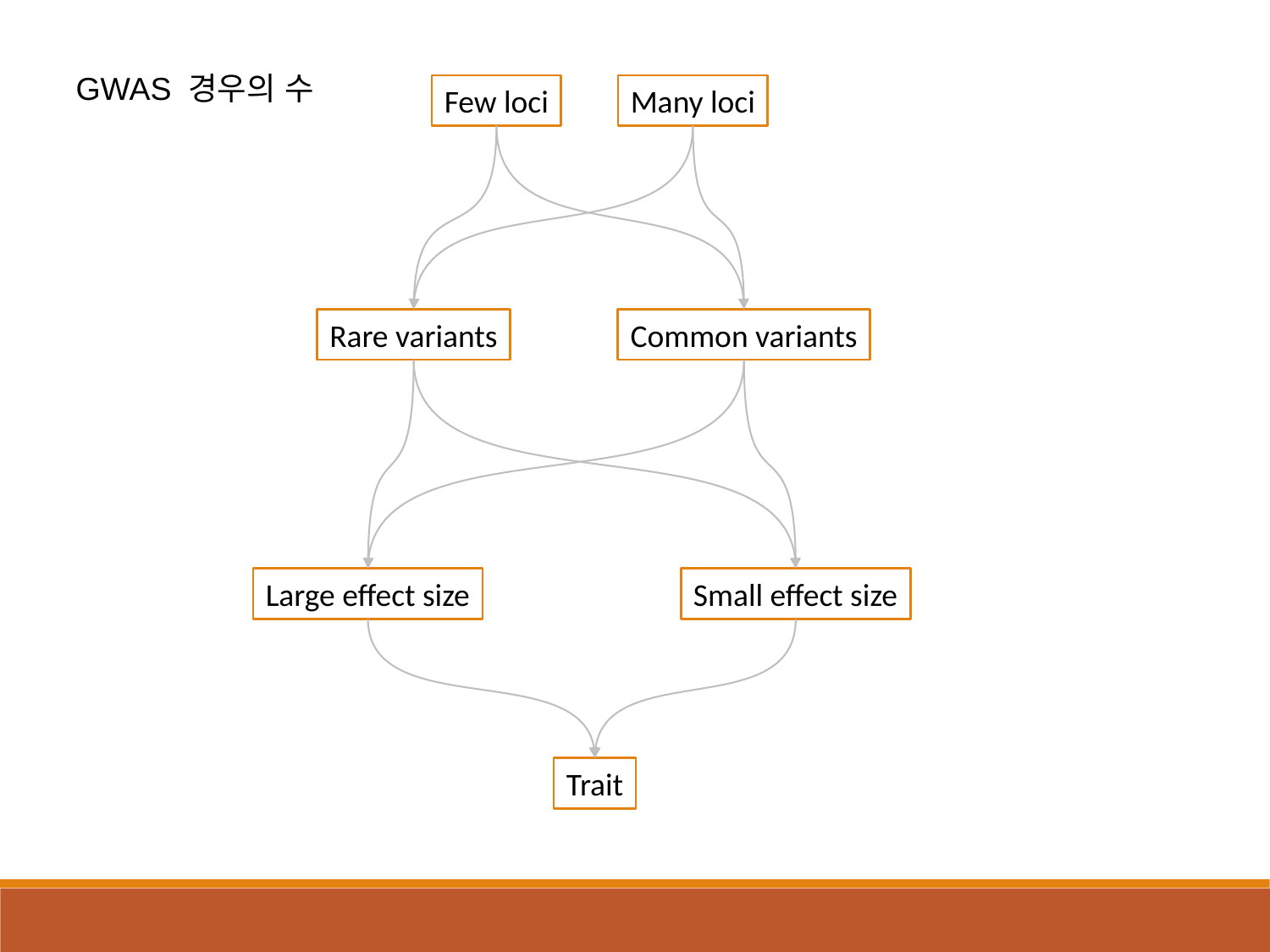

GWAS 경우의 수
Few loci
Many loci
Rare variants
Common variants
Small effect size
Large effect size
Trait